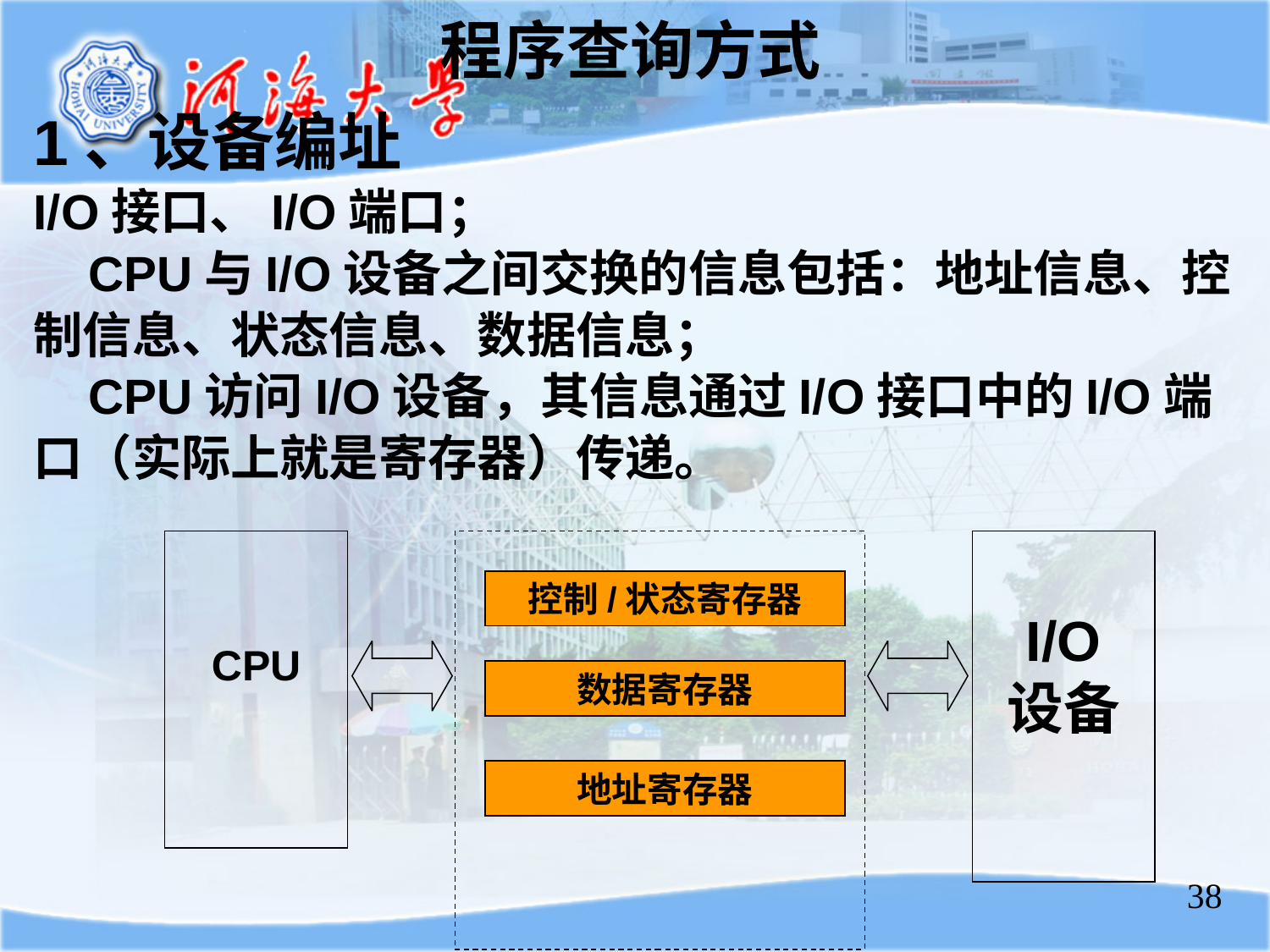

程序查询方式
1、设备编址
I/O接口、I/O端口；
    CPU与I/O设备之间交换的信息包括：地址信息、控制信息、状态信息、数据信息；
    CPU访问I/O设备，其信息通过I/O接口中的I/O端口（实际上就是寄存器）传递。

CPU

I/O
设备

控制/状态寄存器

数据寄存器
地址寄存器
38